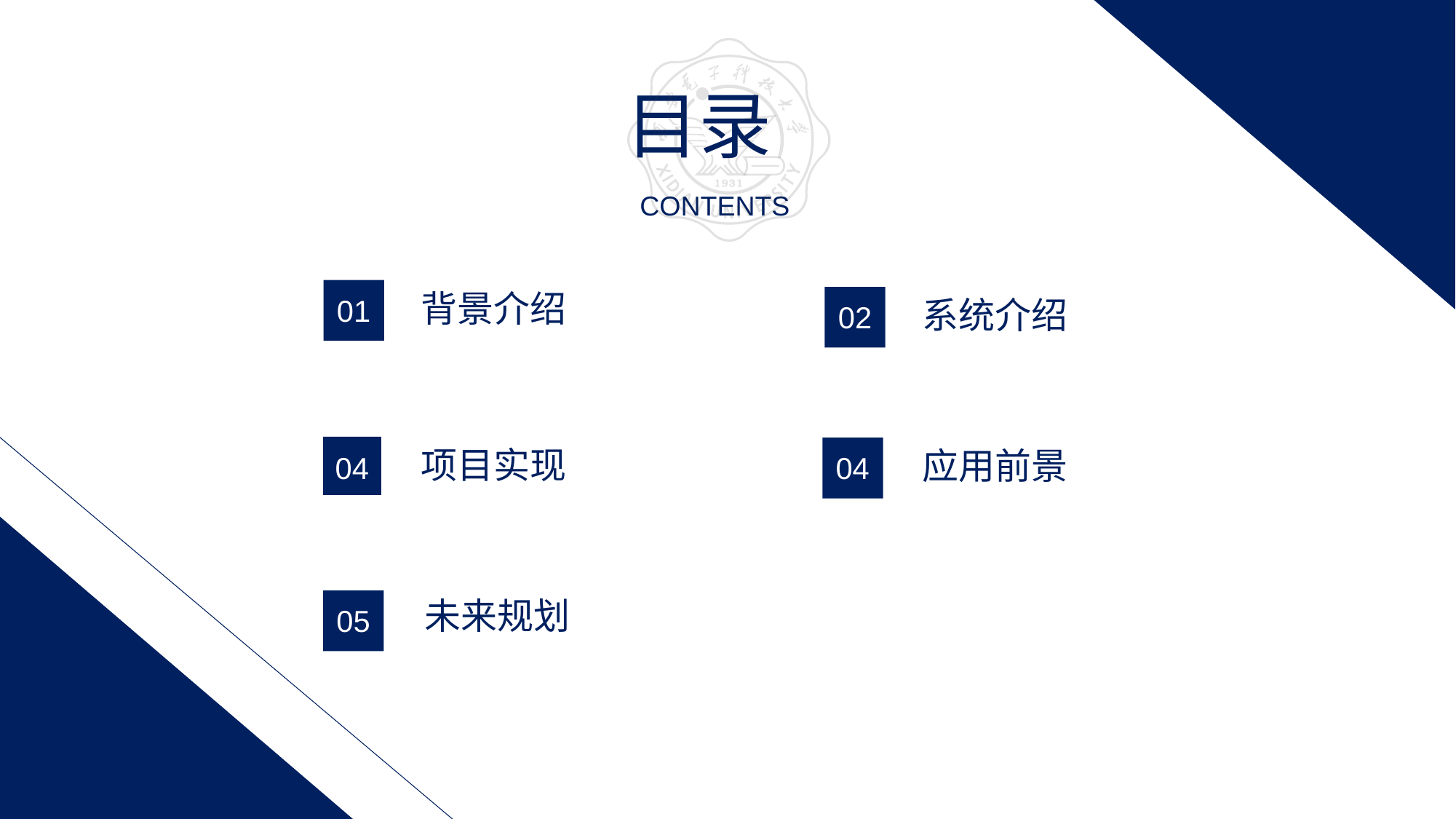

目录
 CONTENTS

背景介绍
01

系统介绍
02

项目实现

应用前景
04
04

未来规划

05